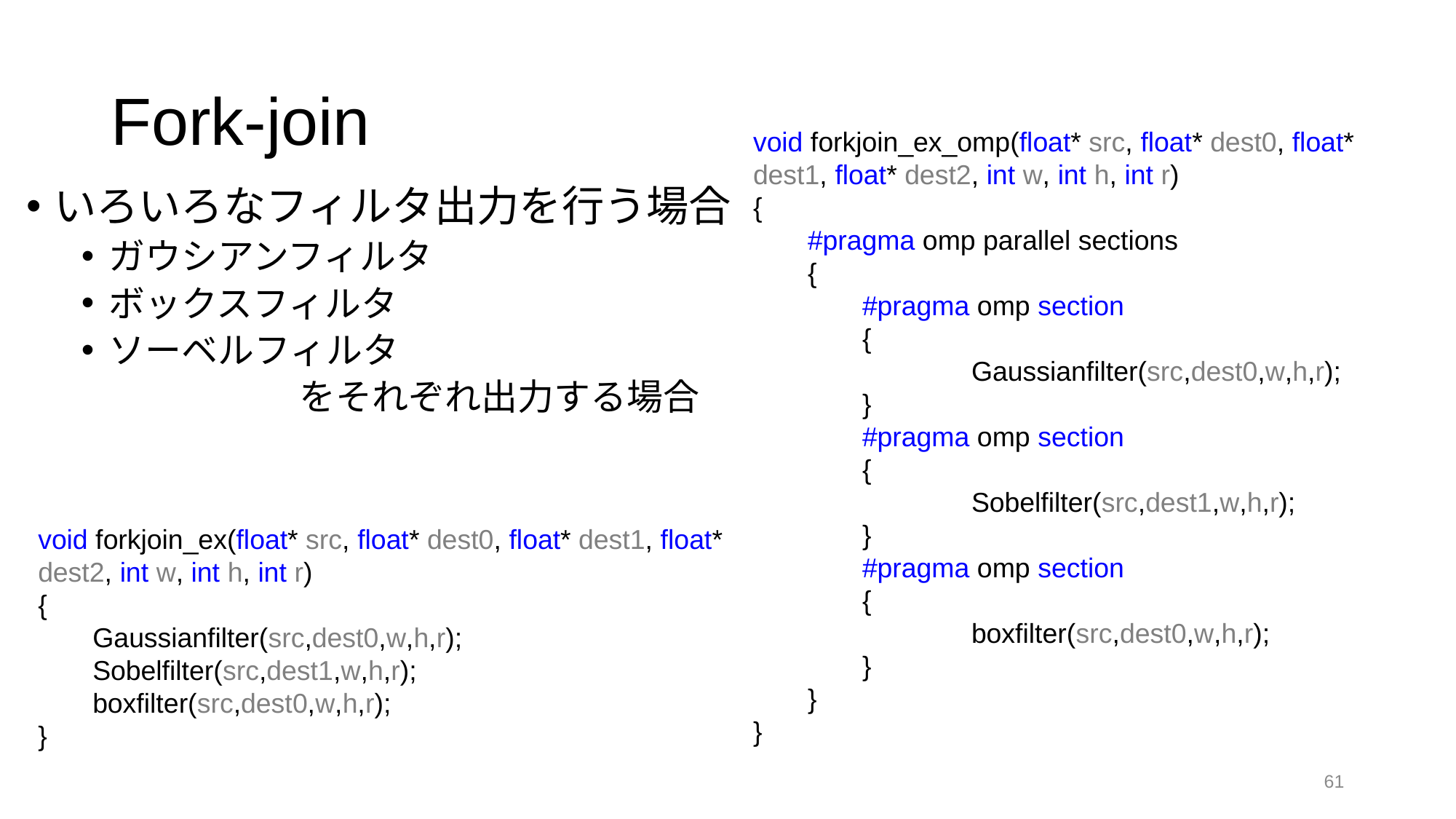

# Fork-join
void forkjoin_ex_omp(float* src, float* dest0, float* dest1, float* dest2, int w, int h, int r)
{
#pragma omp parallel sections
{
#pragma omp section
{
	Gaussianfilter(src,dest0,w,h,r);
}
#pragma omp section
{
	Sobelfilter(src,dest1,w,h,r);
}
#pragma omp section
{
	boxfilter(src,dest0,w,h,r);
}
}
}
いろいろなフィルタ出力を行う場合
ガウシアンフィルタ
ボックスフィルタ
ソーベルフィルタ
		をそれぞれ出力する場合
void forkjoin_ex(float* src, float* dest0, float* dest1, float* dest2, int w, int h, int r)
{
Gaussianfilter(src,dest0,w,h,r);
Sobelfilter(src,dest1,w,h,r);
boxfilter(src,dest0,w,h,r);
}
61